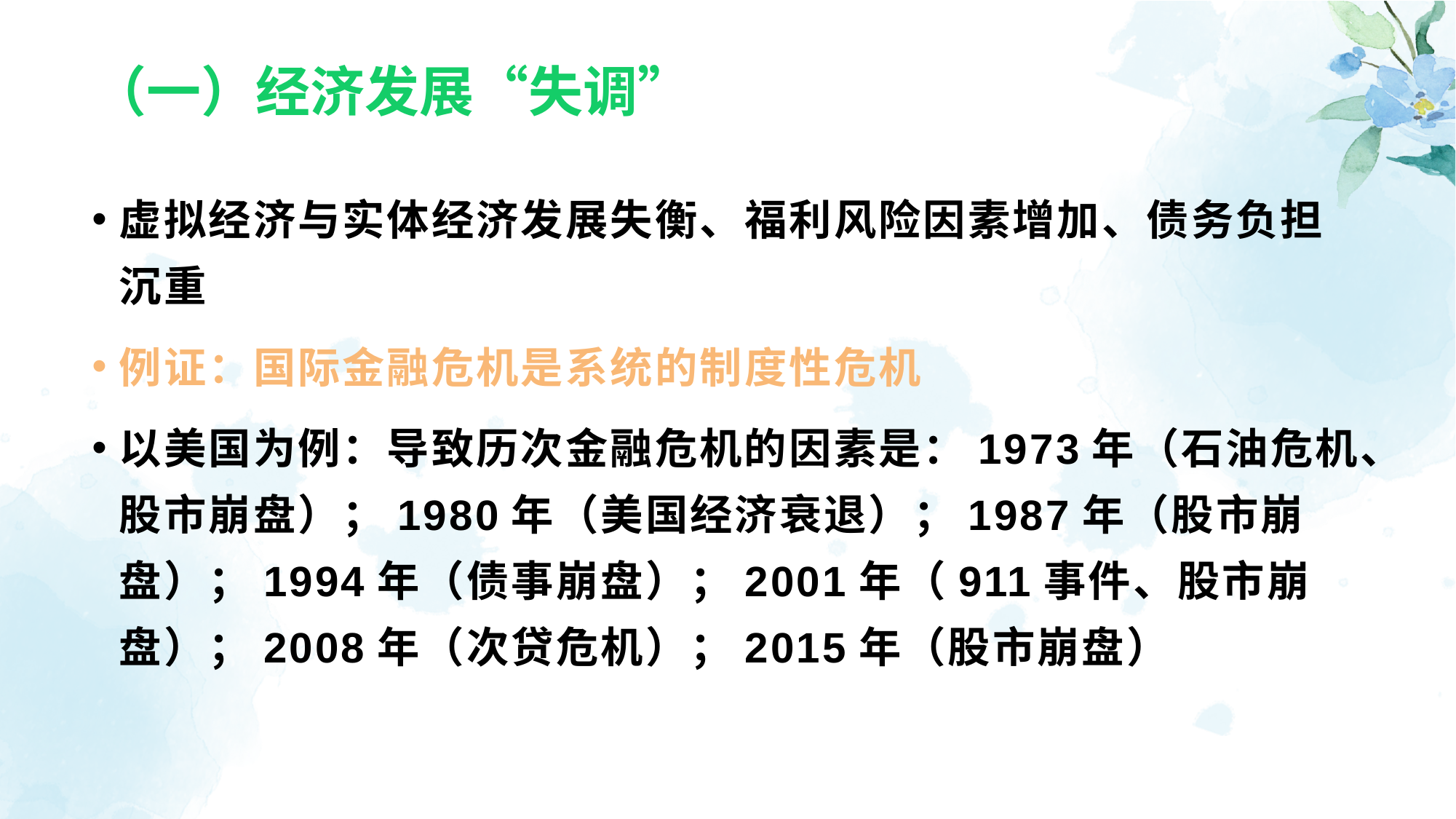

# （一）经济发展“失调”
虚拟经济与实体经济发展失衡、福利风险因素增加、债务负担沉重
例证：国际金融危机是系统的制度性危机
以美国为例：导致历次金融危机的因素是：1973年（石油危机、股市崩盘）；1980年（美国经济衰退）；1987年（股市崩盘）；1994年（债事崩盘）；2001年（911事件、股市崩盘）；2008年（次贷危机）；2015年（股市崩盘）